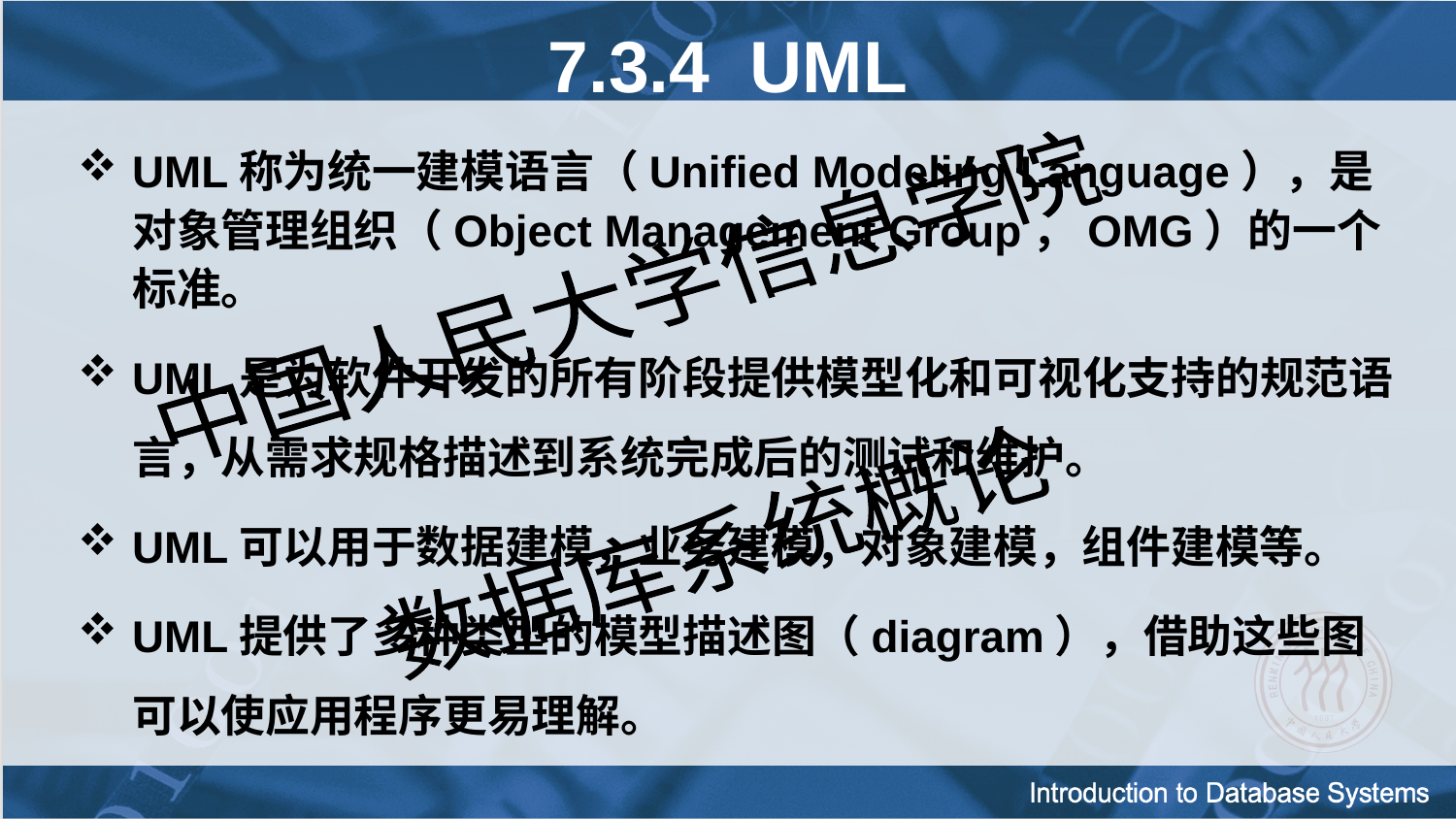

7.3.4  UML
UML称为统一建模语言（Unified Modeling Language），是对象管理组织（Object Management Group，OMG）的一个标准。
UML是为软件开发的所有阶段提供模型化和可视化支持的规范语言，从需求规格描述到系统完成后的测试和维护。
UML可以用于数据建模，业务建模，对象建模，组件建模等。
UML提供了多种类型的模型描述图（diagram），借助这些图可以使应用程序更易理解。